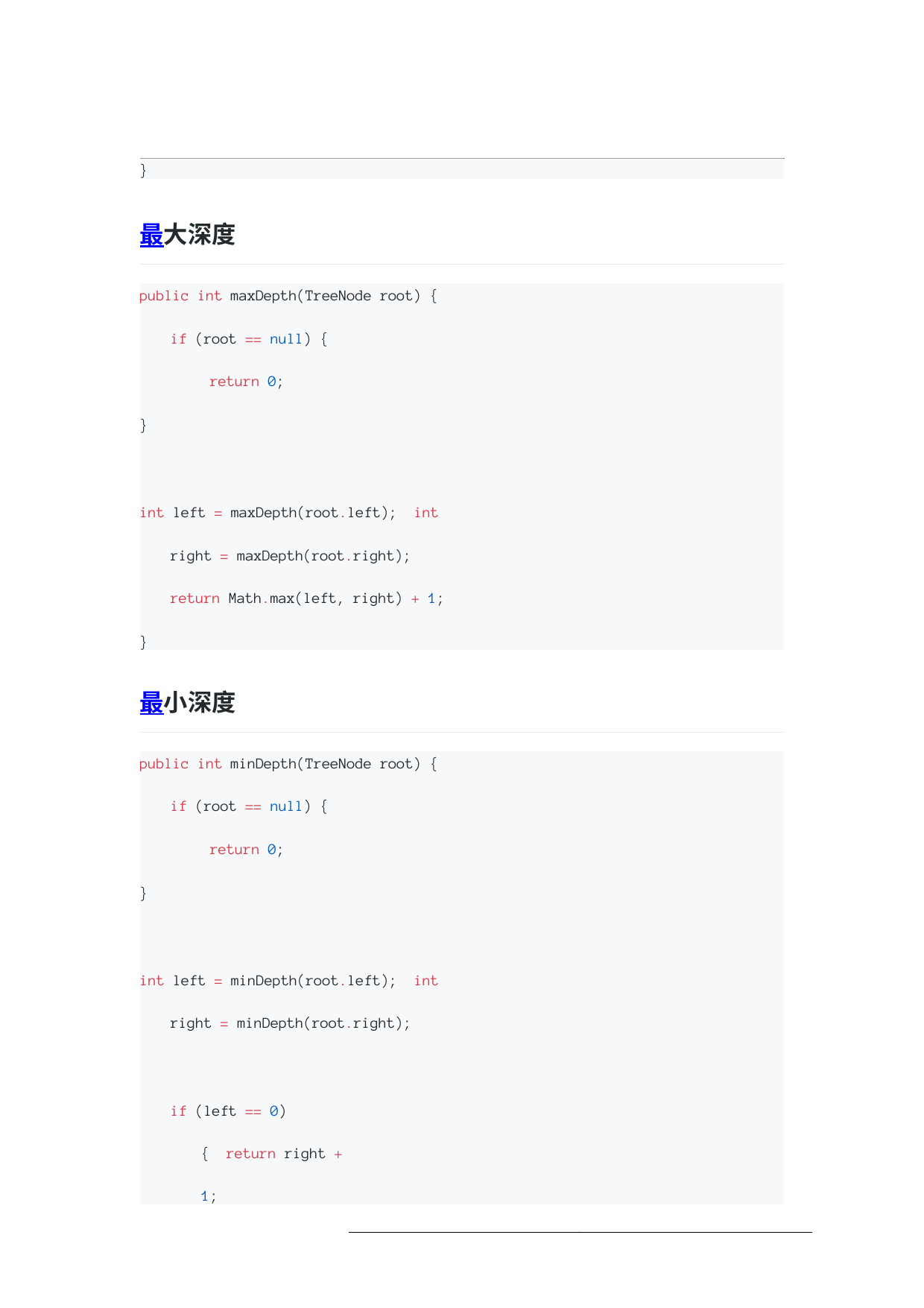

}
最大深度

public int maxDepth(TreeNode root) {
if (root == null) {  return 0;

}

int left = maxDepth(root.left);  int right = maxDepth(root.right);  return Math.max(left, right) + 1;

}
最小深度

public int minDepth(TreeNode root) {
if (root == null) {  return 0;

}

int left = minDepth(root.left);  int right = minDepth(root.right);

if (left == 0) {  return right + 1;